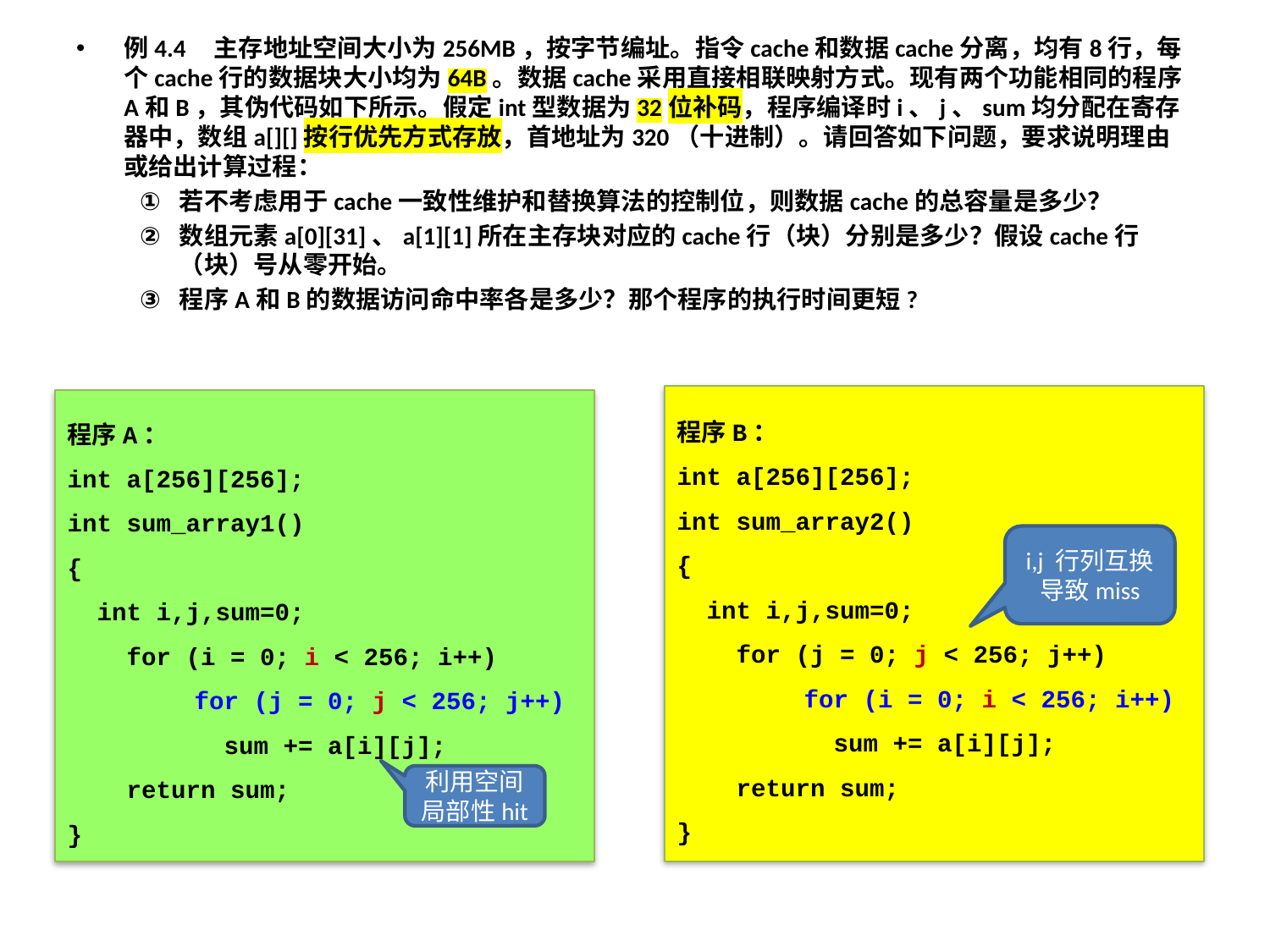

例4.4    主存地址空间大小为256MB，按字节编址。指令cache和数据cache分离，均有8行，每个cache行的数据块大小均为64B。数据cache采用直接相联映射方式。现有两个功能相同的程序A和B，其伪代码如下所示。假定int型数据为32位补码，程序编译时i、j、sum均分配在寄存器中，数组a[][]按行优先方式存放，首地址为320（十进制）。请回答如下问题，要求说明理由或给出计算过程：
若不考虑用于cache一致性维护和替换算法的控制位，则数据cache的总容量是多少？
数组元素a[0][31]、a[1][1]所在主存块对应的cache行（块）分别是多少？假设cache行（块）号从零开始。
程序A和B的数据访问命中率各是多少？那个程序的执行时间更短?
程序B：
int a[256][256];
int sum_array2()
{
  int i,j,sum=0;
    for (j = 0; j < 256; j++)
 	for (i = 0; i < 256; i++)
   	  sum += a[i][j];
    return sum;
}
程序A：
int a[256][256];
int sum_array1()
{
  int i,j,sum=0;
    for (i = 0; i < 256; i++)
 	for (j = 0; j < 256; j++)
   	  sum += a[i][j];
    return sum;
}
i,j 行列互换导致miss
利用空间局部性hit